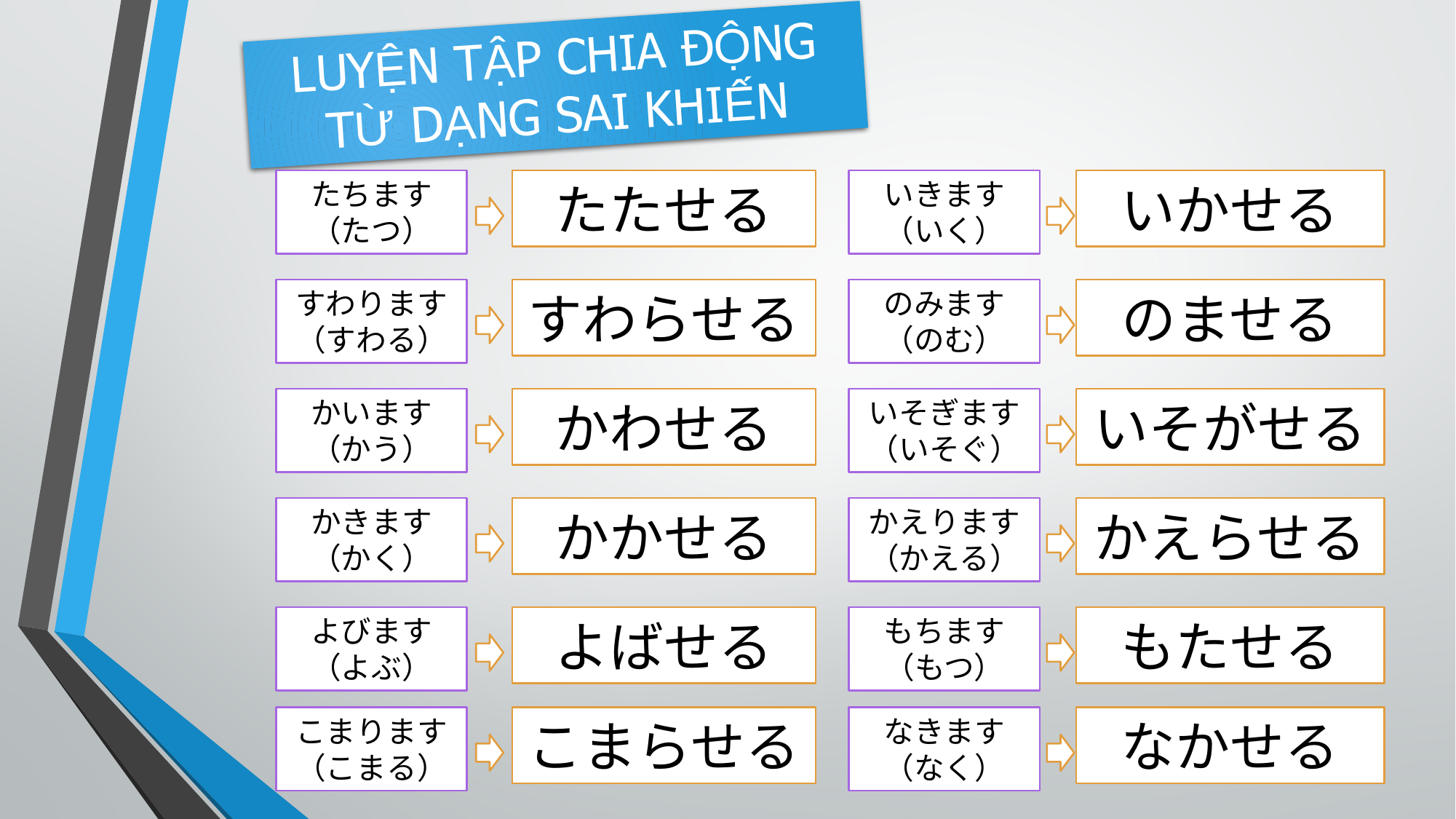

LUYỆN TẬP CHIA ĐỘNG TỪ DẠNG SAI KHIẾN
たちます
（たつ）
たたせる
いきます（いく）
いかせる

すわります（すわる）
すわらせる
のみます（のむ）
のませる

かいます（かう）
かわせる
いそぎます（いそぐ）
いそがせる

かきます（かく）
かかせる
かえります（かえる）
かえらせる

よびます（よぶ）
よばせる
もちます（もつ）
もたせる

こまります（こまる）
こまらせる
なきます（なく）
なかせる